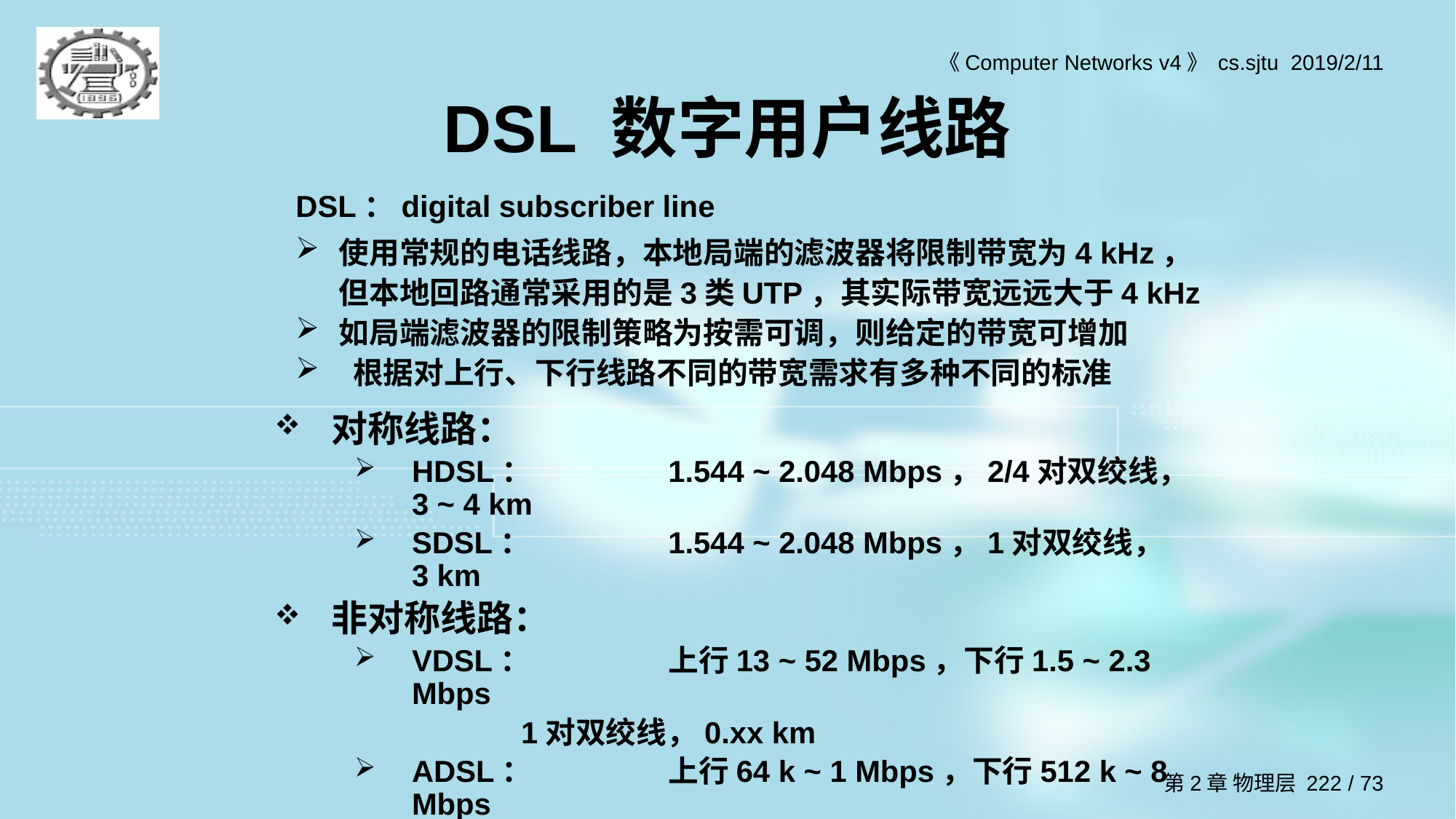

# DSL 数字用户线路
DSL：digital subscriber line
使用常规的电话线路，本地局端的滤波器将限制带宽为4 kHz，但本地回路通常采用的是3类UTP，其实际带宽远远大于4 kHz
如局端滤波器的限制策略为按需可调，则给定的带宽可增加
 根据对上行、下行线路不同的带宽需求有多种不同的标准
对称线路：
HDSL：	1.544 ~ 2.048 Mbps，2/4对双绞线，3 ~ 4 km
SDSL：	1.544 ~ 2.048 Mbps，1对双绞线，3 km
非对称线路：
VDSL：	上行13 ~ 52 Mbps，下行1.5 ~ 2.3 Mbps
		1对双绞线，0.xx km
ADSL：	上行64 k ~ 1 Mbps，下行512 k ~ 8 Mbps
		1对双绞线，3 ~5 km